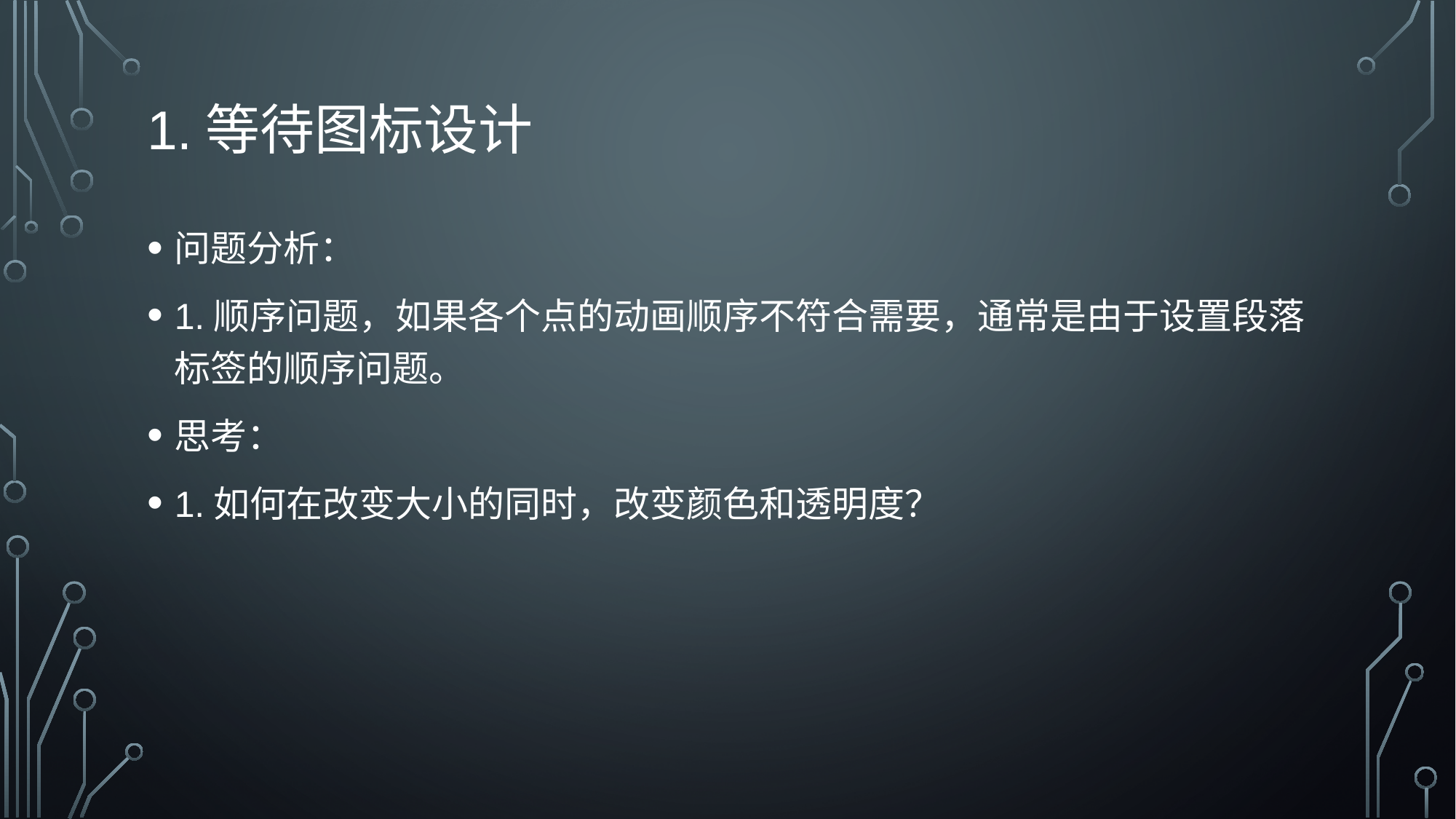

# 1.等待图标设计
问题分析：
1.顺序问题，如果各个点的动画顺序不符合需要，通常是由于设置段落标签的顺序问题。
思考：
1.如何在改变大小的同时，改变颜色和透明度？